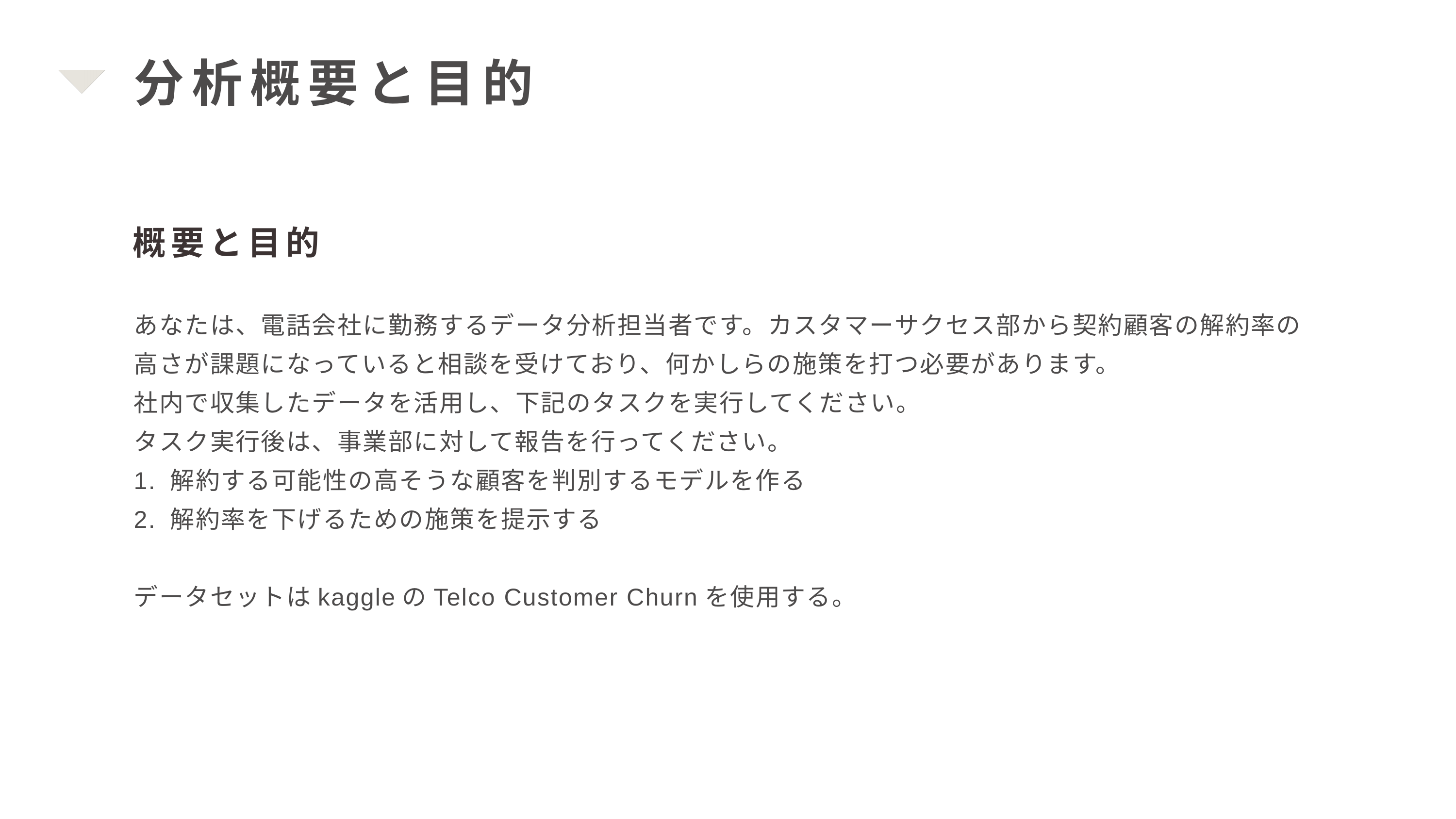

分析概要と目的

概要と目的
あなたは、電話会社に勤務するデータ分析担当者です。カスタマーサクセス部から契約顧客の解約率の高さが課題になっていると相談を受けており、何かしらの施策を打つ必要があります。
社内で収集したデータを活用し、下記のタスクを実行してください。
タスク実行後は、事業部に対して報告を行ってください。
1. 解約する可能性の高そうな顧客を判別するモデルを作る
2. 解約率を下げるための施策を提示する

データセットはkaggleのTelco Customer Churnを使用する。